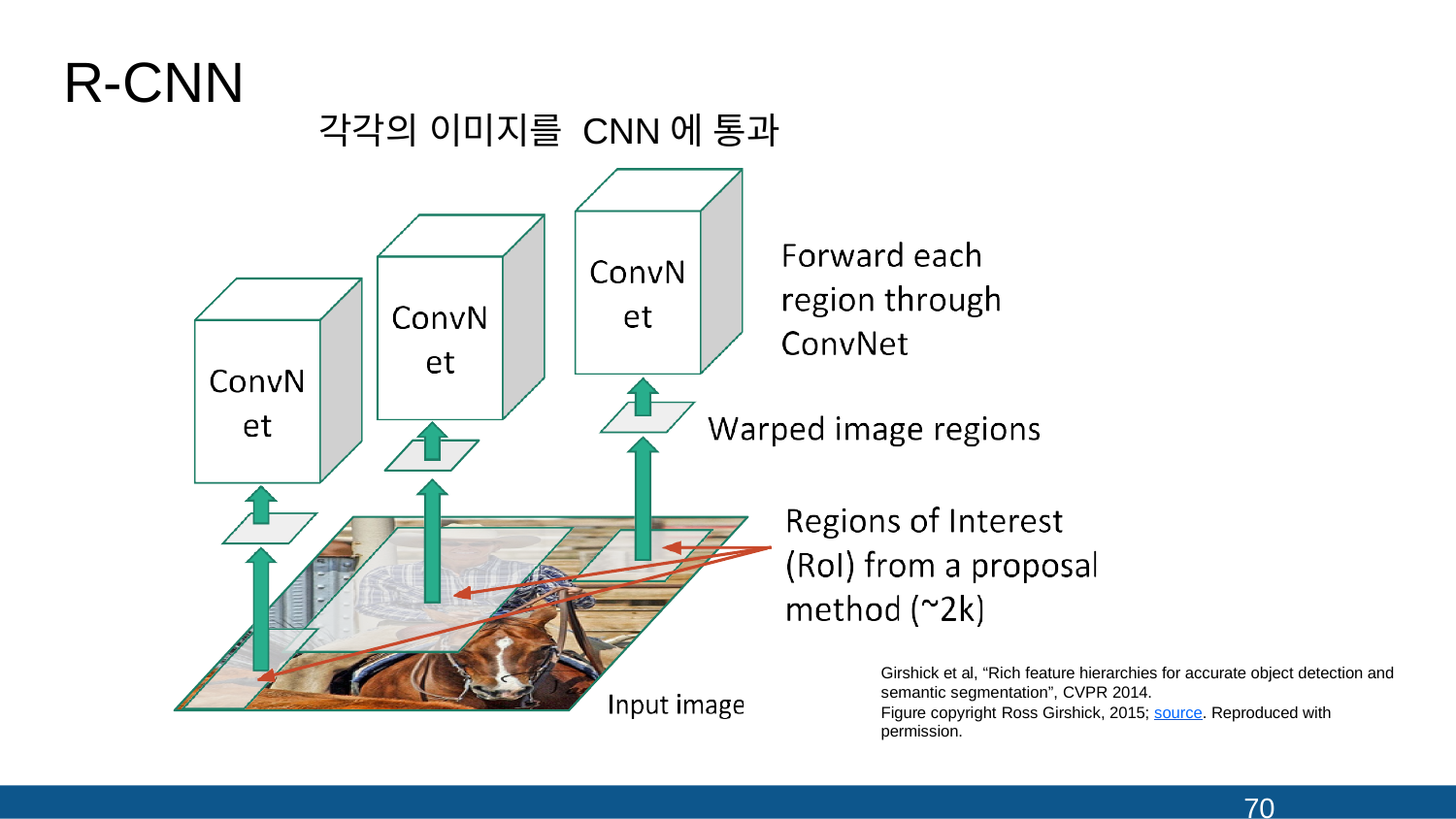

# R-CNN
각각의 이미지를 CNN에 통과

Girshick et al, “Rich feature hierarchies for accurate object detection and  semantic segmentation”, CVPR 2014.
Figure copyright Ross Girshick, 2015; source. Reproduced with permission.
70